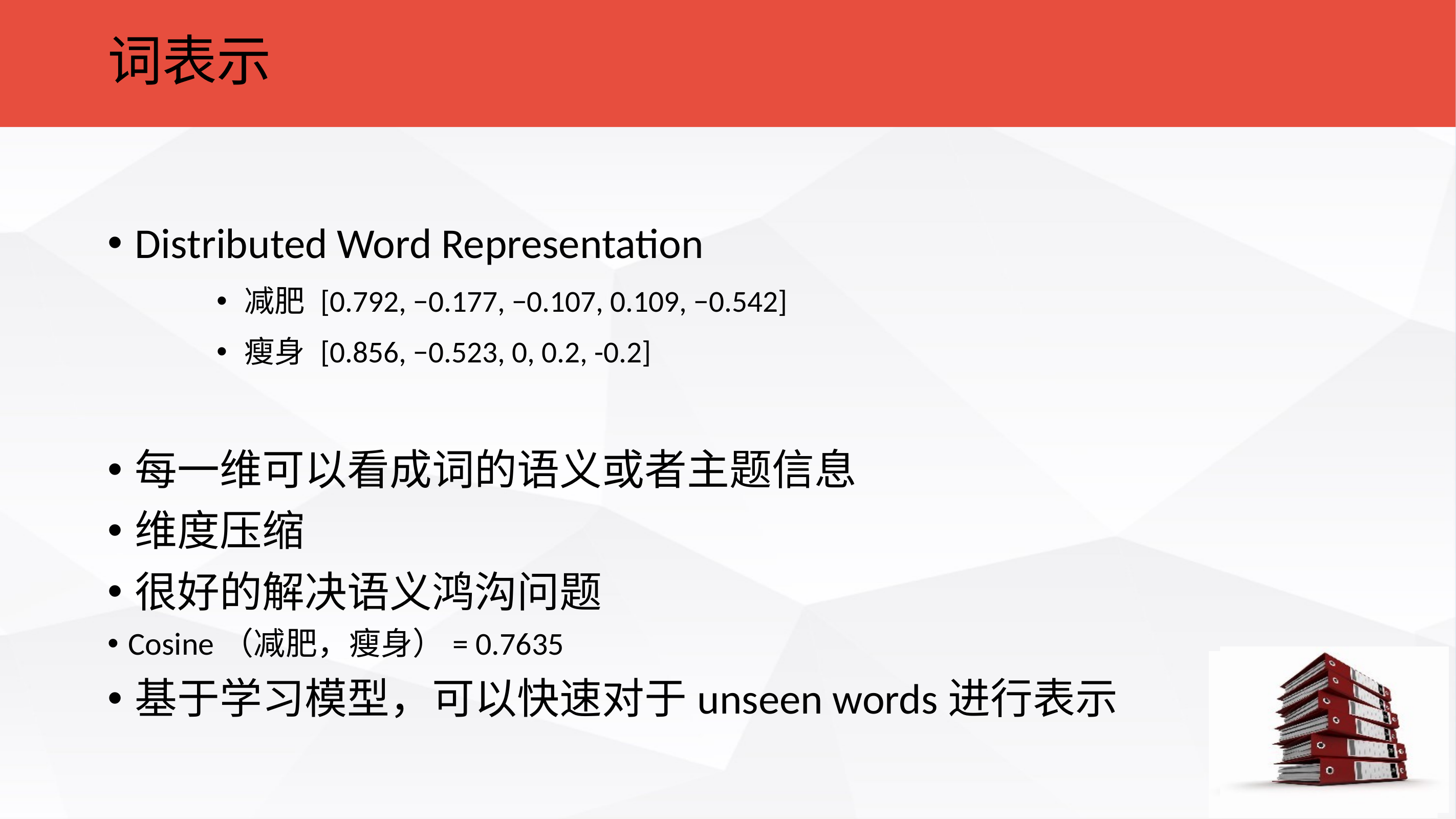

词表示
Distributed Word Representation
减肥 [0.792, −0.177, −0.107, 0.109, −0.542]
瘦身 [0.856, −0.523, 0, 0.2, -0.2]

每一维可以看成词的语义或者主题信息
维度压缩
很好的解决语义鸿沟问题
Cosine（减肥，瘦身）= 0.7635
基于学习模型，可以快速对于unseen words进行表示